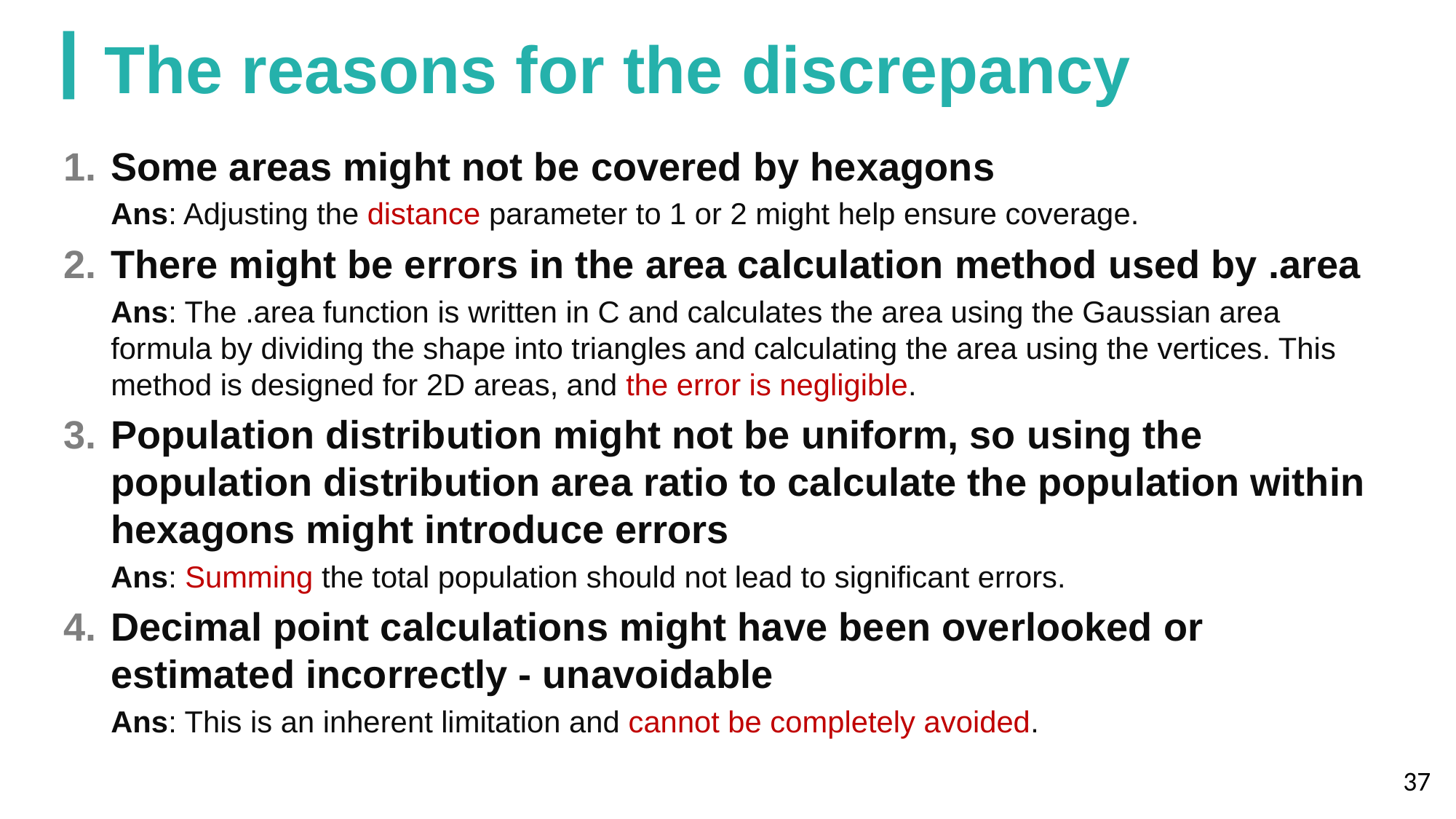

# The reasons for the discrepancy
Some areas might not be covered by hexagons
Ans: Adjusting the distance parameter to 1 or 2 might help ensure coverage.
There might be errors in the area calculation method used by .area
Ans: The .area function is written in C and calculates the area using the Gaussian area formula by dividing the shape into triangles and calculating the area using the vertices. This method is designed for 2D areas, and the error is negligible.
Population distribution might not be uniform, so using the population distribution area ratio to calculate the population within hexagons might introduce errors
Ans: Summing the total population should not lead to significant errors.
Decimal point calculations might have been overlooked or estimated incorrectly - unavoidable
Ans: This is an inherent limitation and cannot be completely avoided.
執行

37